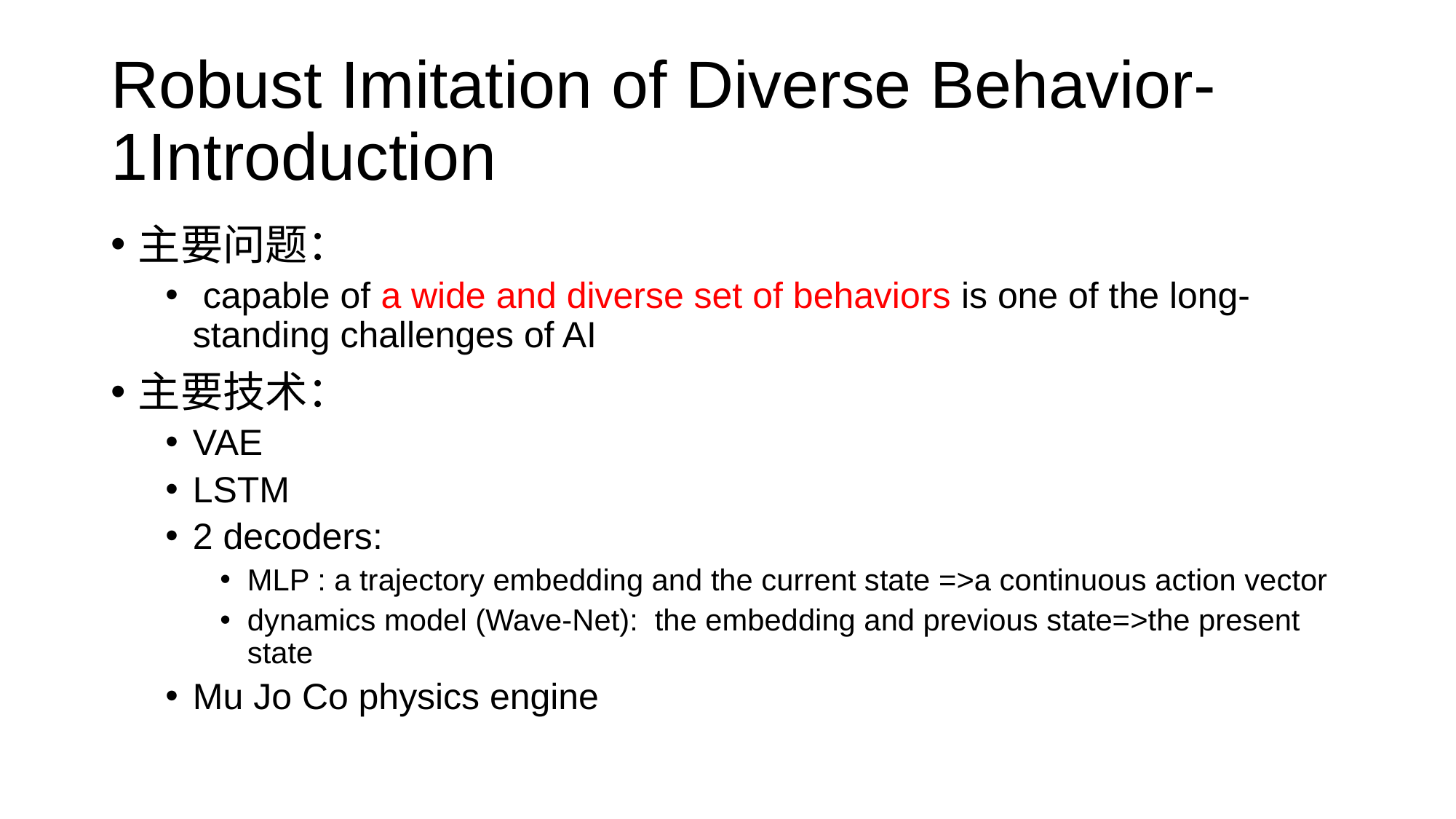

# Robust Imitation of Diverse Behavior- 1Introduction
主要问题：
 capable of a wide and diverse set of behaviors is one of the long-standing challenges of AI
主要技术：
VAE
LSTM
2 decoders:
MLP : a trajectory embedding and the current state =>a continuous action vector
dynamics model (Wave-Net):  the embedding and previous state=>the present state
Mu Jo Co physics engine